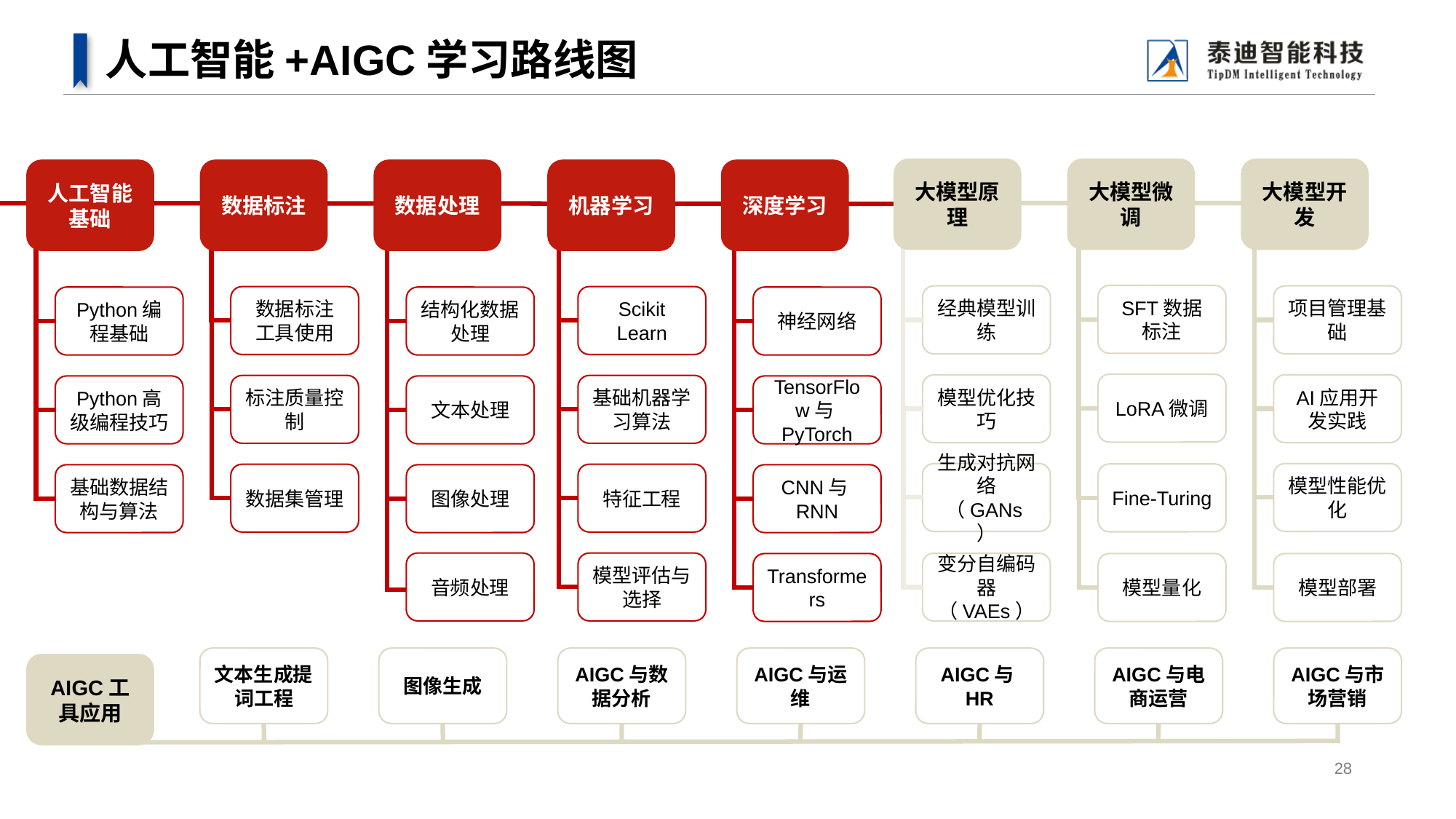

# 人工智能+AIGC学习路线图
大模型原理
大模型微调
大模型开发
人工智能基础
数据标注
数据处理
机器学习
深度学习
SFT数据标注
经典模型训练
项目管理基础
数据标注
工具使用
Scikit Learn
Python编程基础
结构化数据处理
神经网络
LoRA微调
模型优化技巧
AI应用开发实践
标注质量控制
基础机器学习算法
Python高级编程技巧
文本处理
TensorFlow与PyTorch
生成对抗网络（GANs）
模型性能优化
Fine-Turing
数据集管理
特征工程
基础数据结构与算法
图像处理
CNN与RNN
音频处理
模型评估与选择
变分自编码器（VAEs）
Transformers
模型量化
模型部署
文本生成提词工程
图像生成
AIGC与数据分析
AIGC与运维
AIGC与HR
AIGC与电商运营
AIGC与市场营销
AIGC工具应用